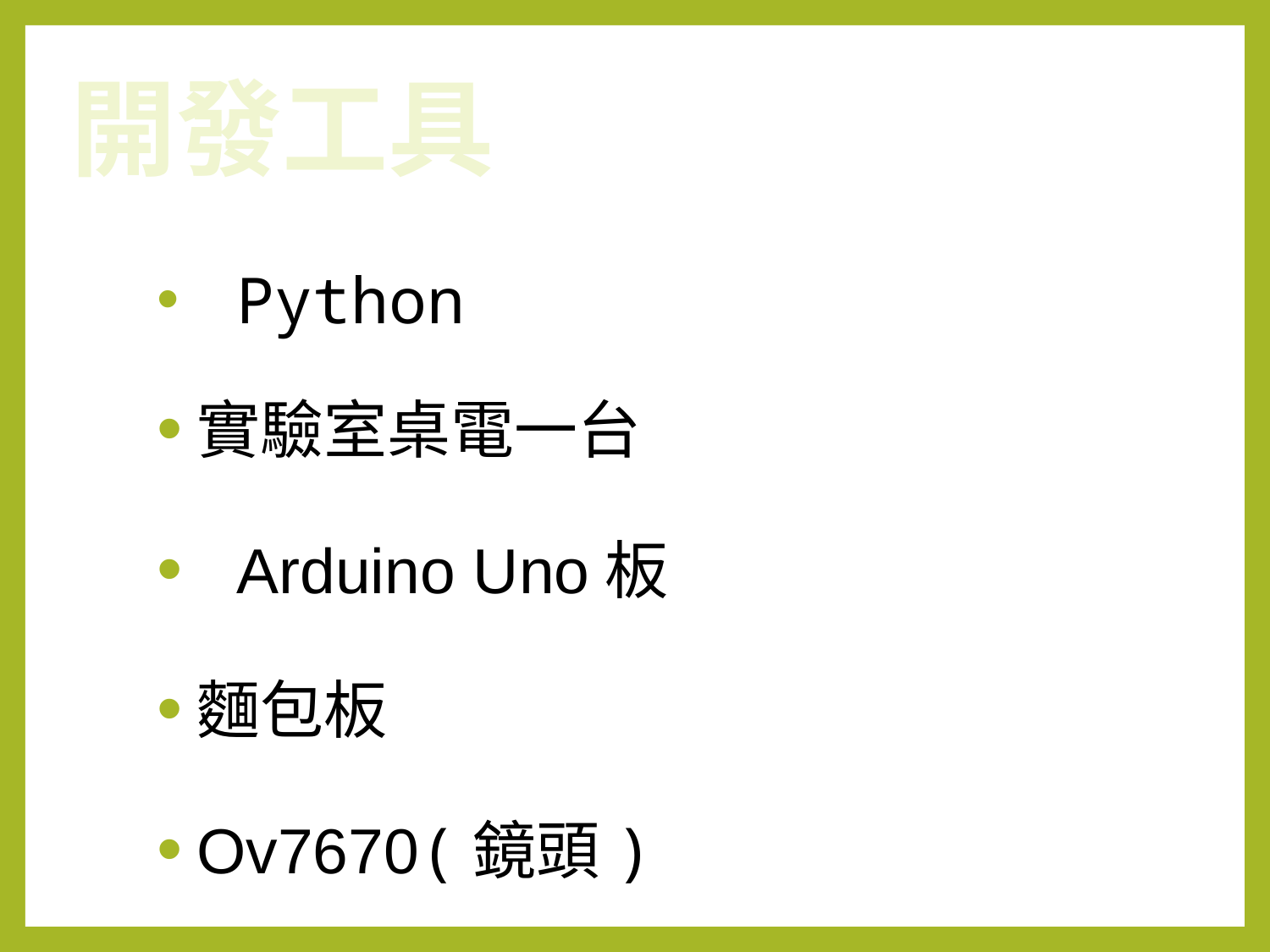

開發工具
Python
實驗室桌電一台
Arduino Uno板
麵包板
Ov7670(鏡頭)